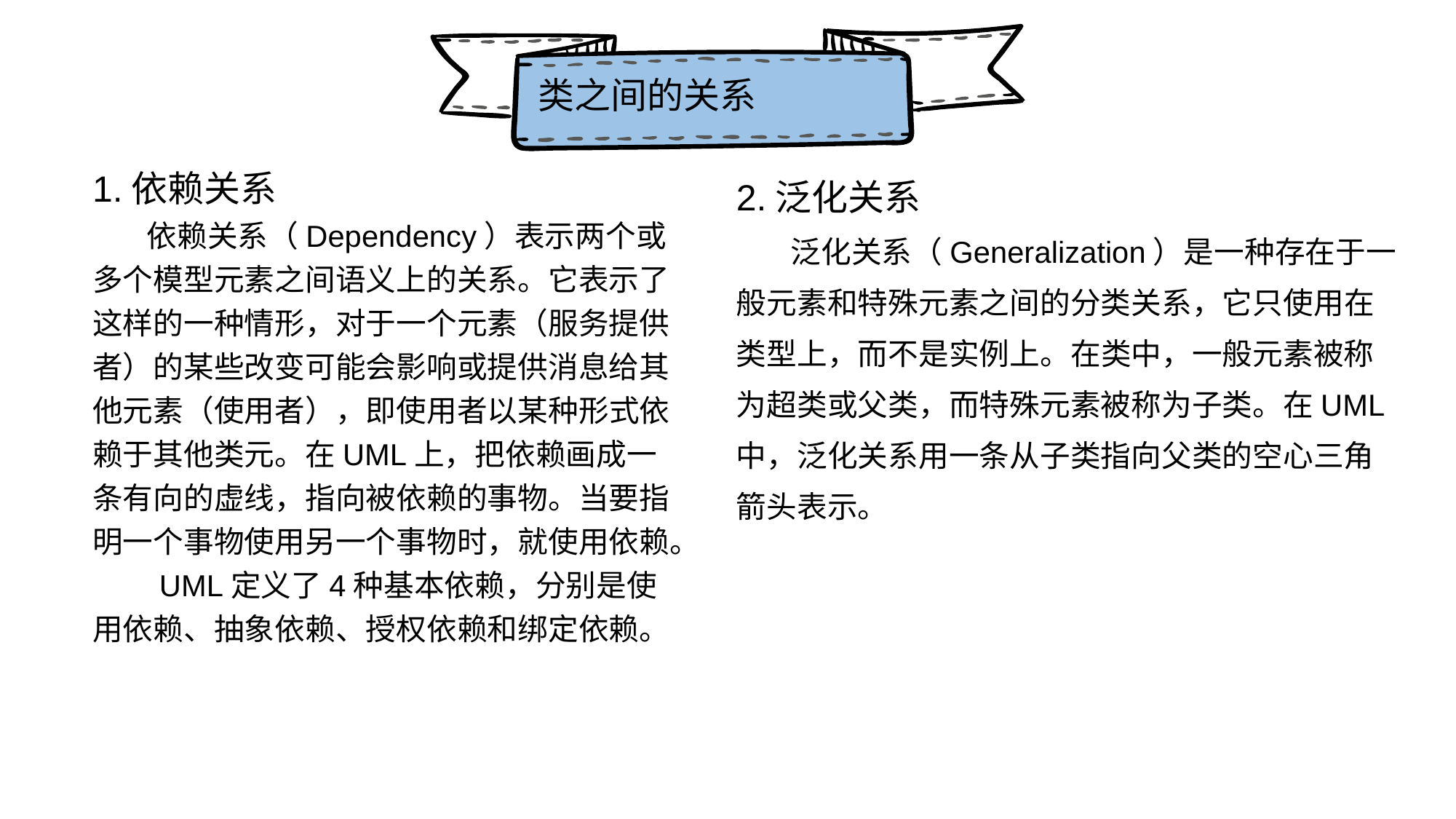

类之间的关系
1.依赖关系
       依赖关系（Dependency）表示两个或多个模型元素之间语义上的关系。它表示了这样的一种情形，对于一个元素（服务提供者）的某些改变可能会影响或提供消息给其他元素（使用者），即使用者以某种形式依赖于其他类元。在UML上，把依赖画成一条有向的虚线，指向被依赖的事物。当要指明一个事物使用另一个事物时，就使用依赖。
        UML定义了4种基本依赖，分别是使用依赖、抽象依赖、授权依赖和绑定依赖。
2.泛化关系
       泛化关系（Generalization）是一种存在于一般元素和特殊元素之间的分类关系，它只使用在类型上，而不是实例上。在类中，一般元素被称为超类或父类，而特殊元素被称为子类。在UML中，泛化关系用一条从子类指向父类的空心三角箭头表示。